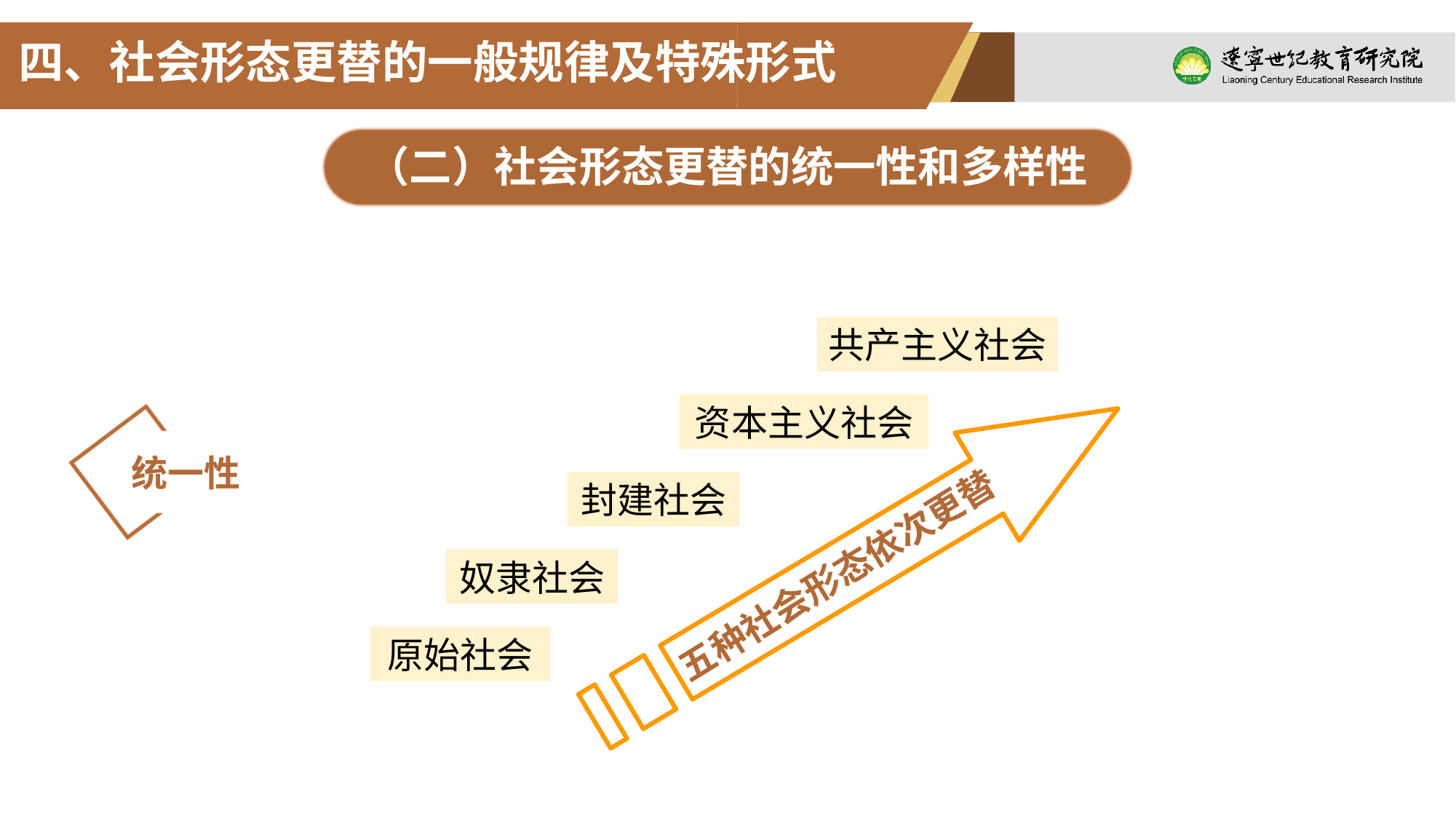

四、社会形态更替的一般规律及特殊形式
（二）社会形态更替的统一性和多样性
共产主义社会
资本主义社会

统一性
封建社会

五种社会形态依次更替
奴隶社会
原始社会